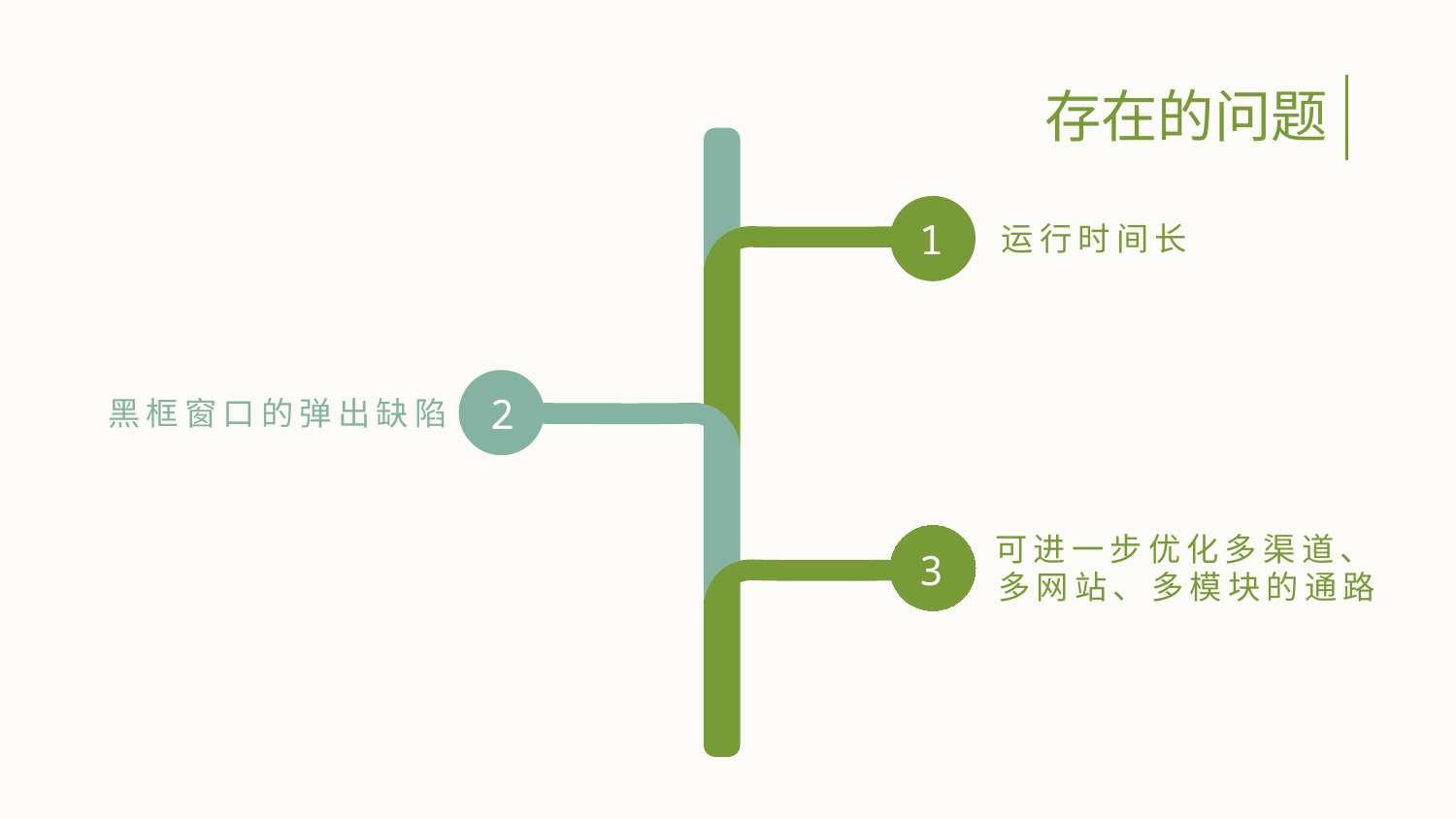

存在的问题

1
运行时间长

2
黑框窗口的弹出缺陷

可进一步优化多渠道、多网站、多模块的通路

3